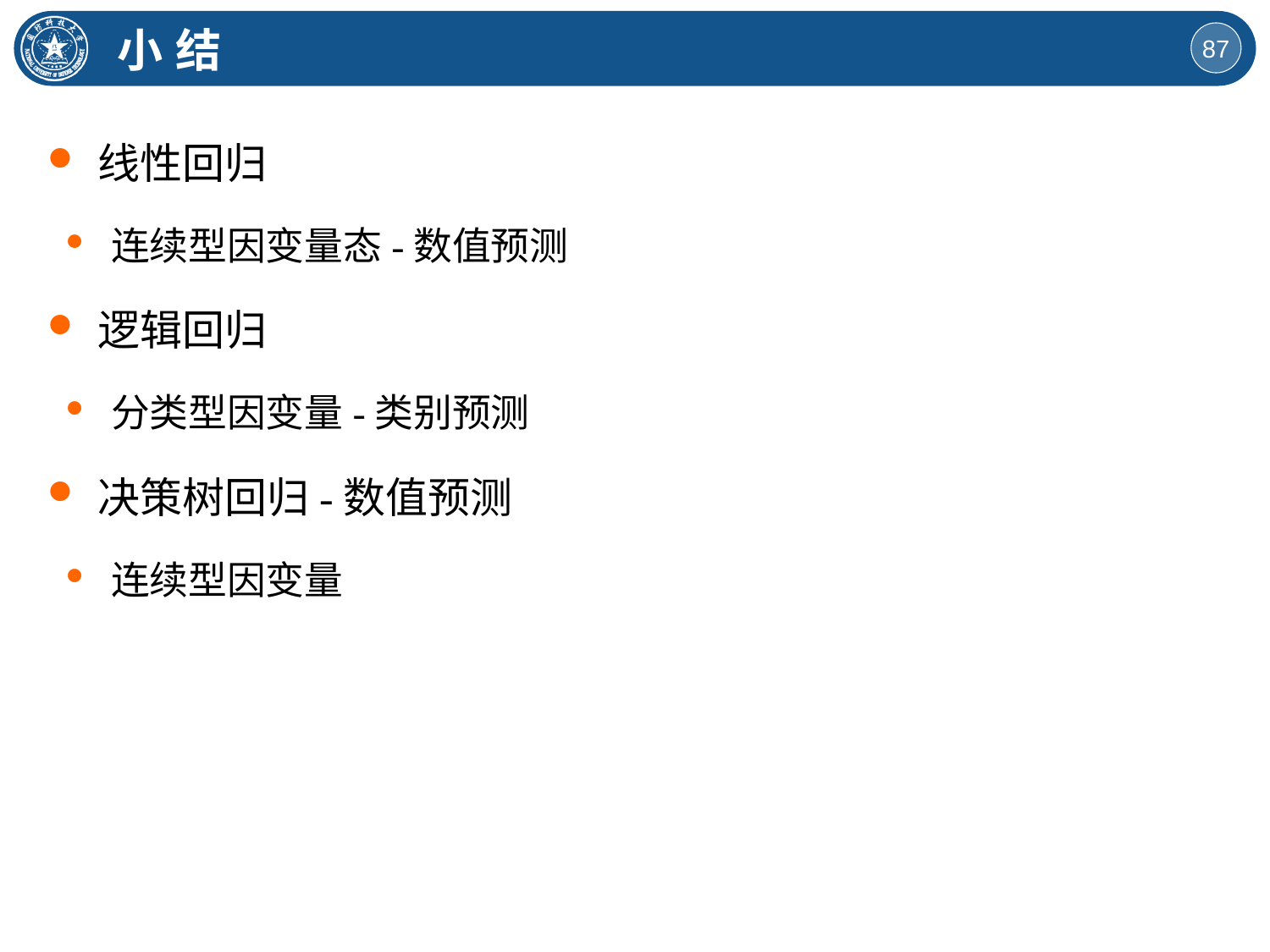

小 结
线性回归
连续型因变量态-数值预测
逻辑回归
分类型因变量-类别预测
决策树回归-数值预测
连续型因变量